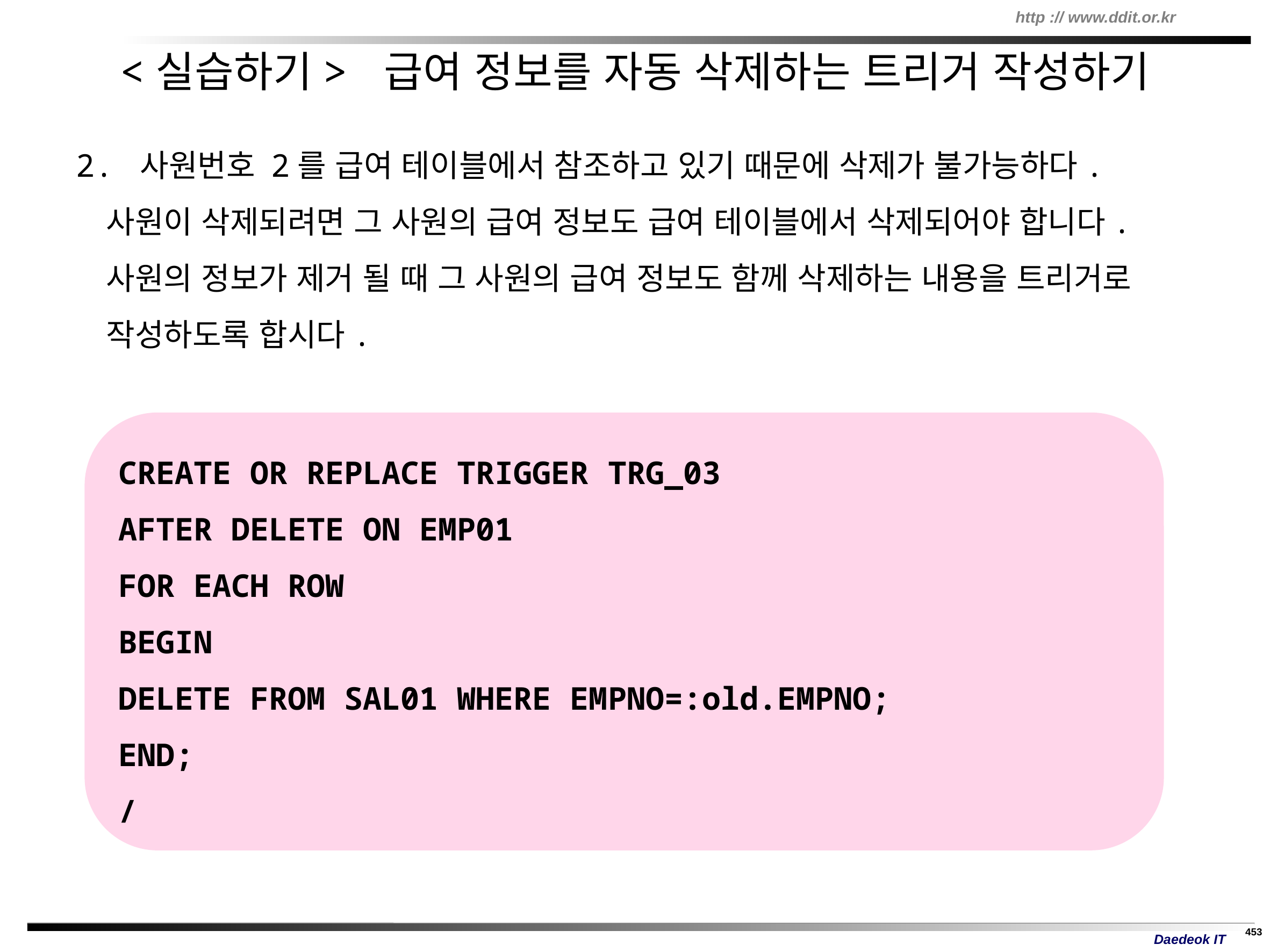

# <실습하기> 급여 정보를 자동 삭제하는 트리거 작성하기
2. 사원번호 2를 급여 테이블에서 참조하고 있기 때문에 삭제가 불가능하다. 사원이 삭제되려면 그 사원의 급여 정보도 급여 테이블에서 삭제되어야 합니다. 사원의 정보가 제거 될 때 그 사원의 급여 정보도 함께 삭제하는 내용을 트리거로 작성하도록 합시다.
CREATE OR REPLACE TRIGGER TRG_03
AFTER DELETE ON EMP01
FOR EACH ROW
BEGIN
DELETE FROM SAL01 WHERE EMPNO=:old.EMPNO;
END;
/